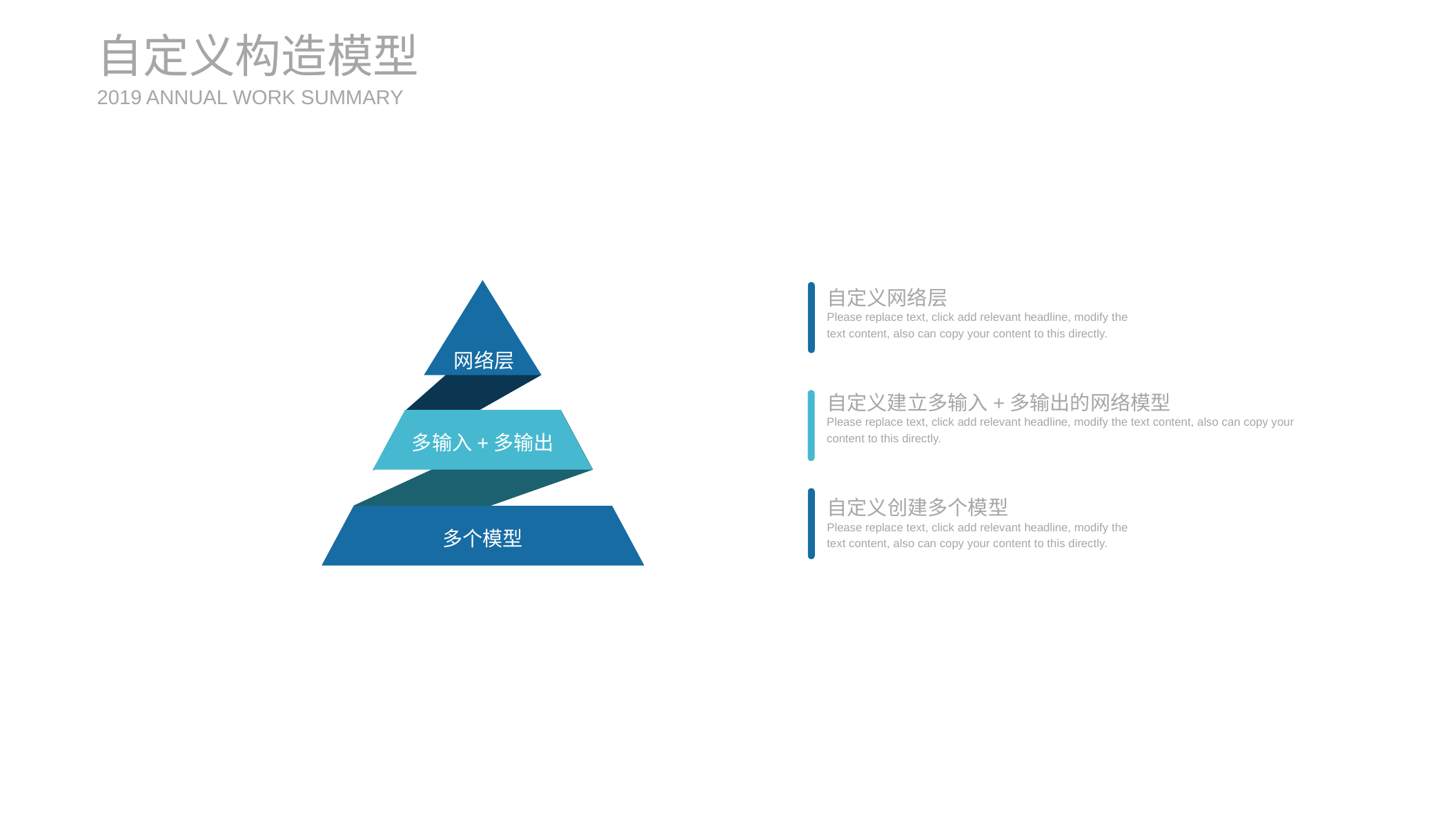

自定义构造模型
2019 ANNUAL WORK SUMMARY

网络层
自定义网络层
Please replace text, click add relevant headline, modify the text content, also can copy your content to this directly.

自定义建立多输入+多输出的网络模型
Please replace text, click add relevant headline, modify the text content, also can copy your content to this directly.

多输入+多输出

自定义创建多个模型
Please replace text, click add relevant headline, modify the text content, also can copy your content to this directly.

多个模型